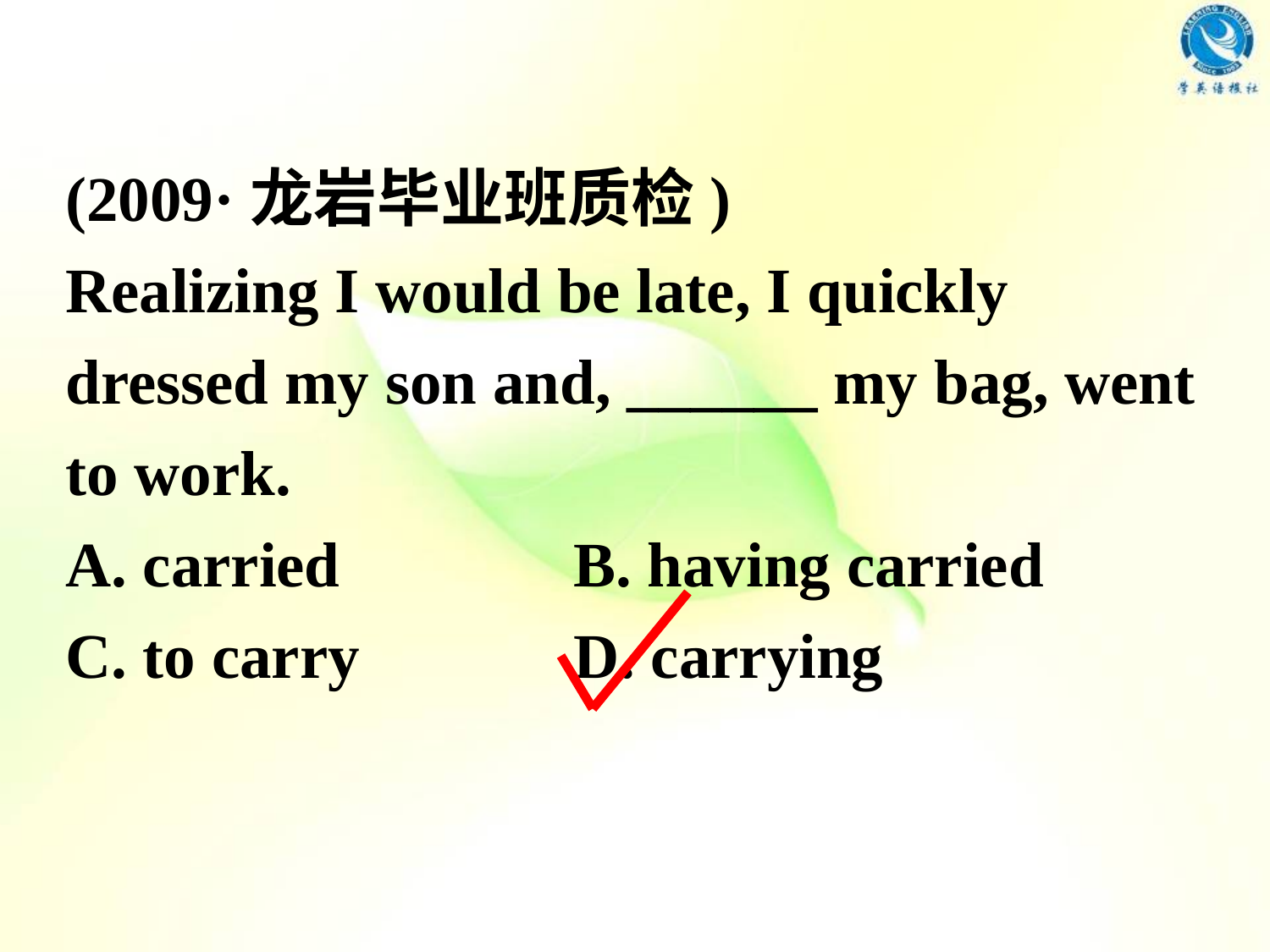

(2009·龙岩毕业班质检)
Realizing I would be late, I quickly dressed my son and, ______ my bag, went to work.
A. carried  		B. having carried
C. to carry  		D. carrying